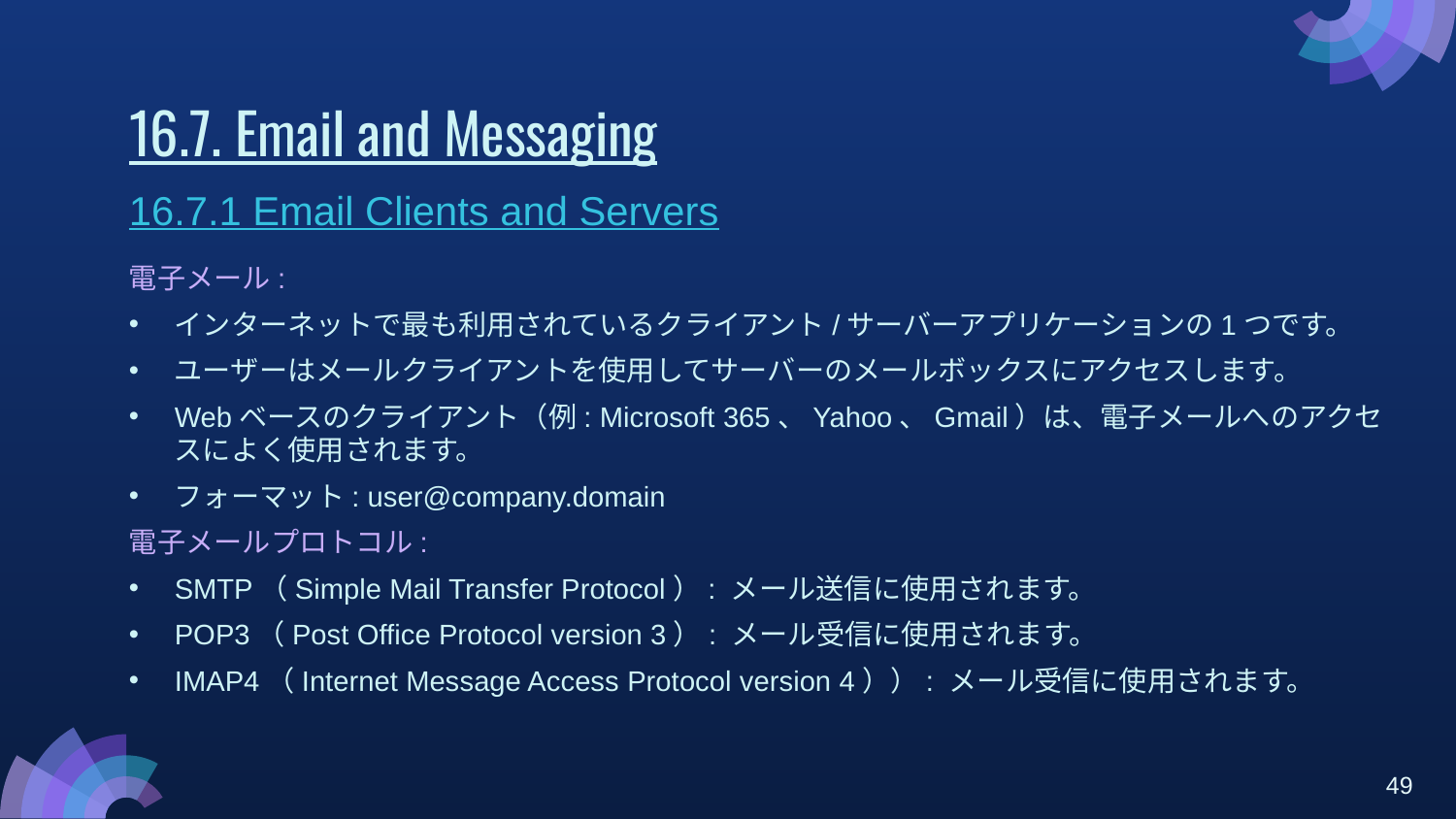

# 16.7. Email and Messaging
16.7.1 Email Clients and Servers
電子メール:
インターネットで最も利用されているクライアント/サーバーアプリケーションの1つです。
ユーザーはメールクライアントを使用してサーバーのメールボックスにアクセスします。
Webベースのクライアント（例: Microsoft 365、Yahoo、Gmail）は、電子メールへのアクセスによく使用されます。
フォーマット: user@company.domain
電子メールプロトコル:
SMTP（Simple Mail Transfer Protocol）: メール送信に使用されます。
POP3（Post Office Protocol version 3）: メール受信に使用されます。
IMAP4（Internet Message Access Protocol version 4））: メール受信に使用されます。
49